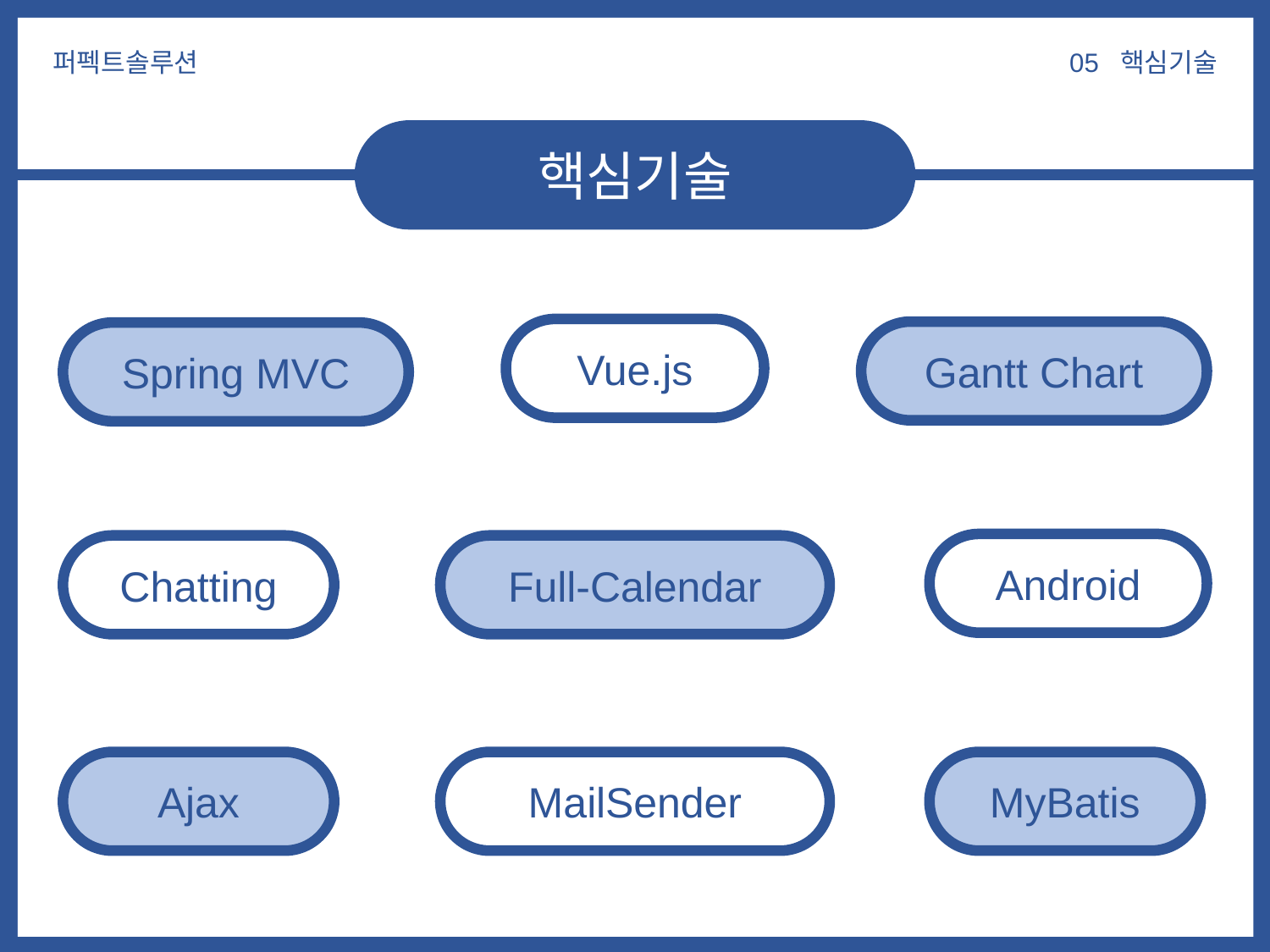

05  핵심기술
퍼펙트솔루션
핵심기술
Vue.js
Gantt Chart
Spring MVC
Android
Chatting
Full-Calendar
Ajax
MailSender
MyBatis